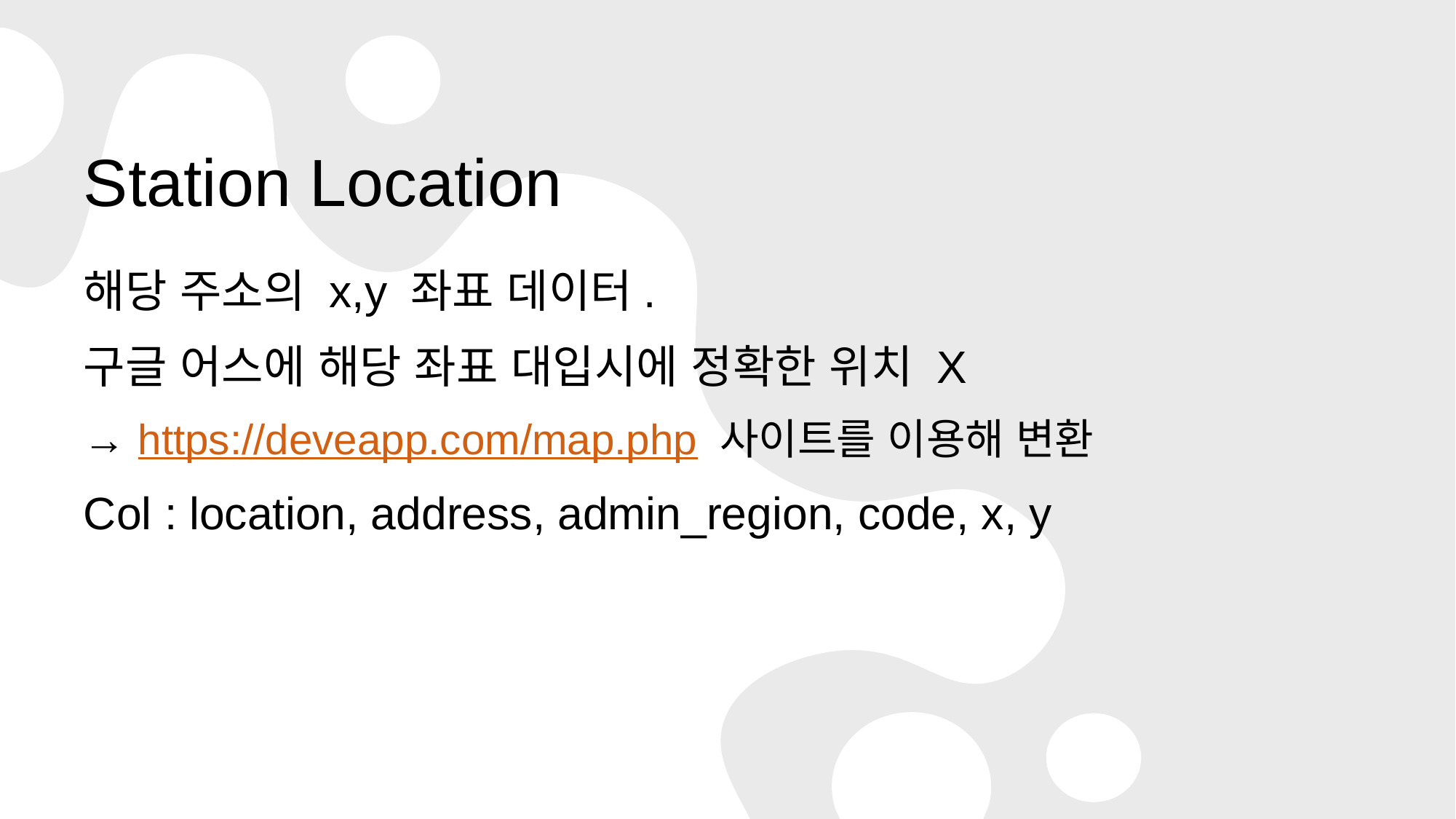

# Station Location
해당 주소의 x,y 좌표 데이터.
구글 어스에 해당 좌표 대입시에 정확한 위치 X
→ https://deveapp.com/map.php 사이트를 이용해 변환
Col : location, address, admin_region, code, x, y